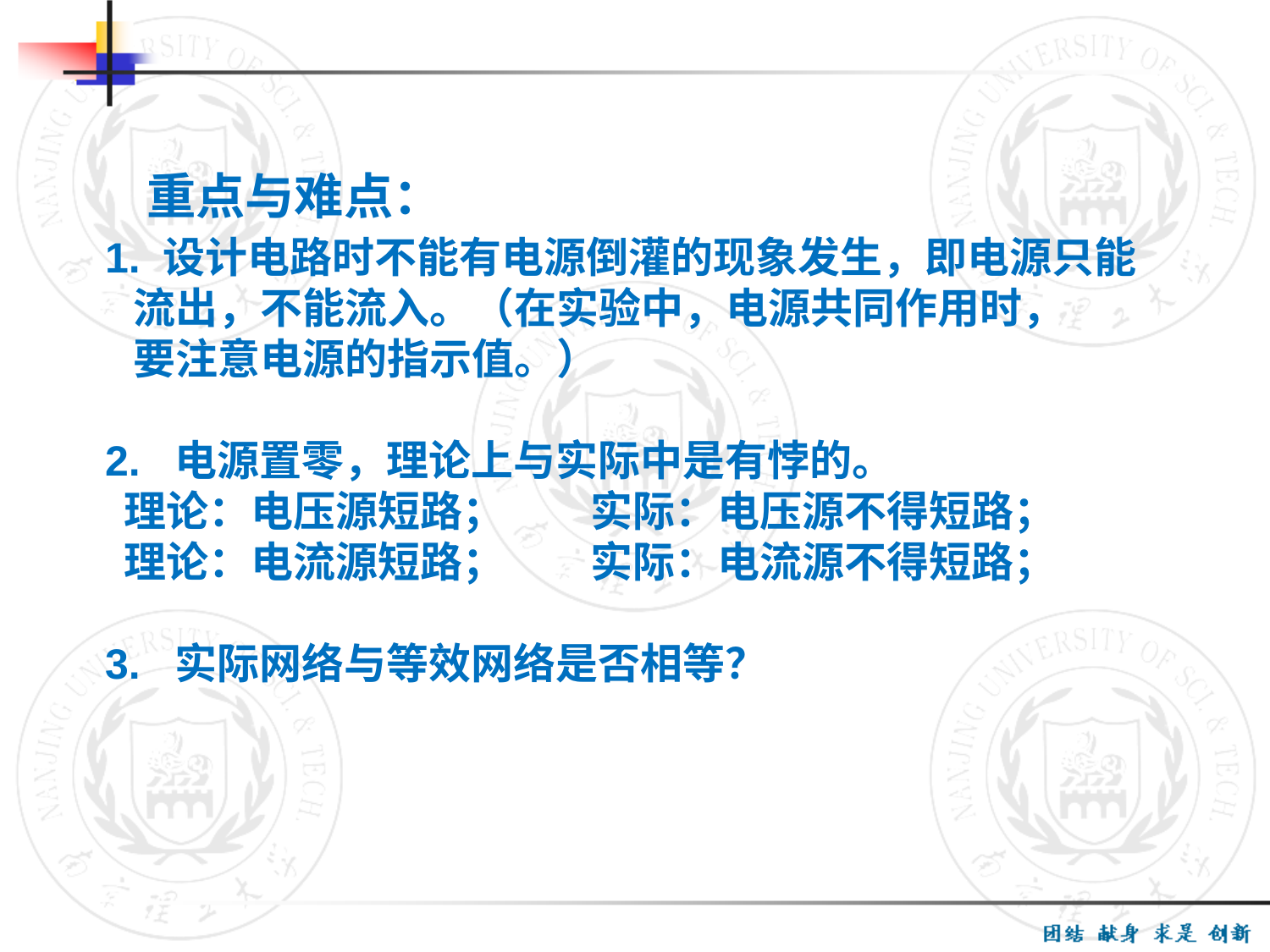

# 重点与难点： 1. 设计电路时不能有电源倒灌的现象发生，即电源只能 流出，不能流入。（在实验中，电源共同作用时， 要注意电源的指示值。） 2.  电源置零，理论上与实际中是有悖的。 理论：电压源短路；         实际：电压源不得短路； 理论：电流源短路；         实际：电流源不得短路； 3.  实际网络与等效网络是否相等？